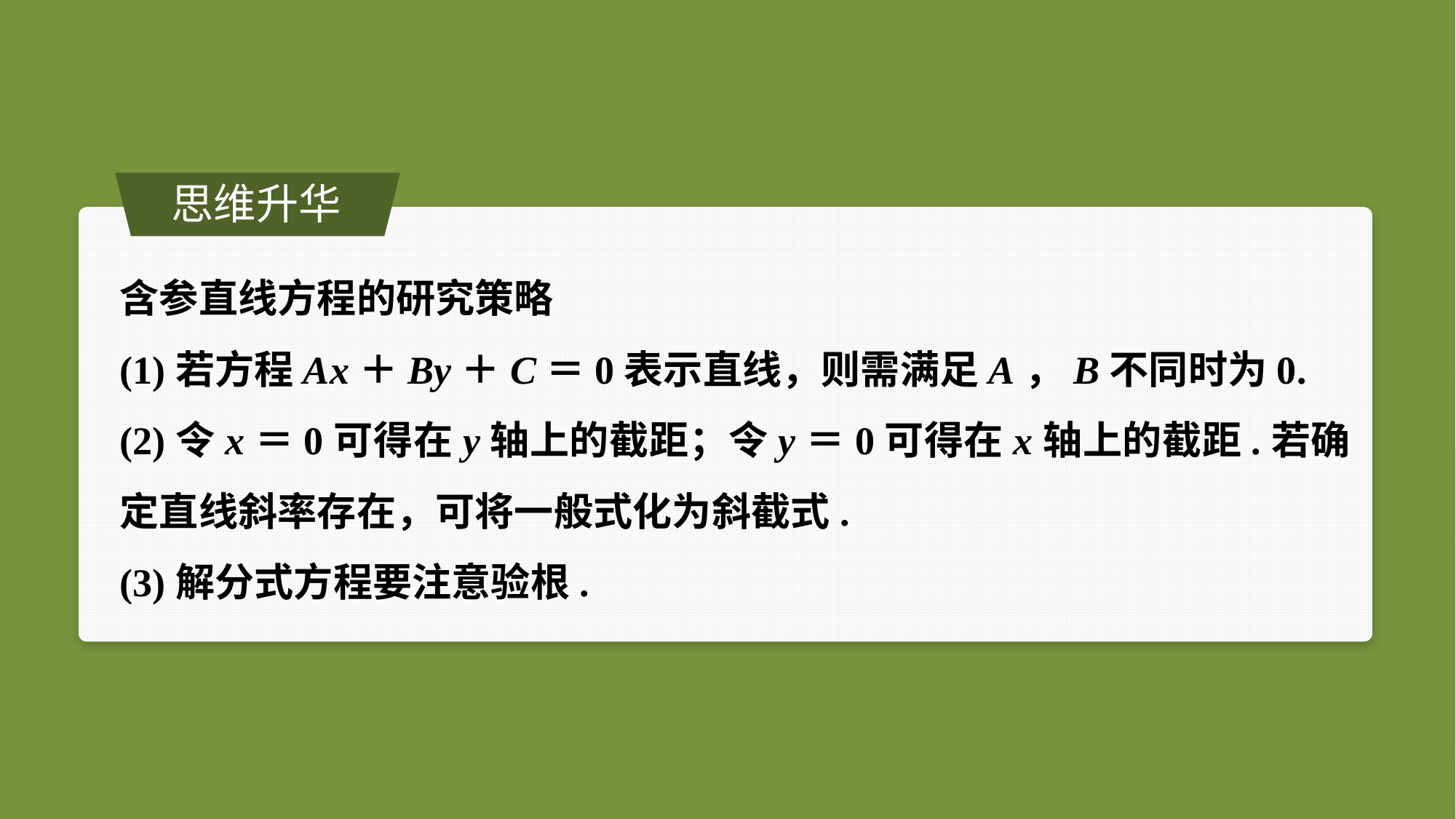

思维升华

含参直线方程的研究策略
(1)若方程Ax＋By＋C＝0表示直线，则需满足A，B不同时为0.
(2)令x＝0可得在y轴上的截距；令y＝0可得在x轴上的截距.若确定直线斜率存在，可将一般式化为斜截式.
(3)解分式方程要注意验根.